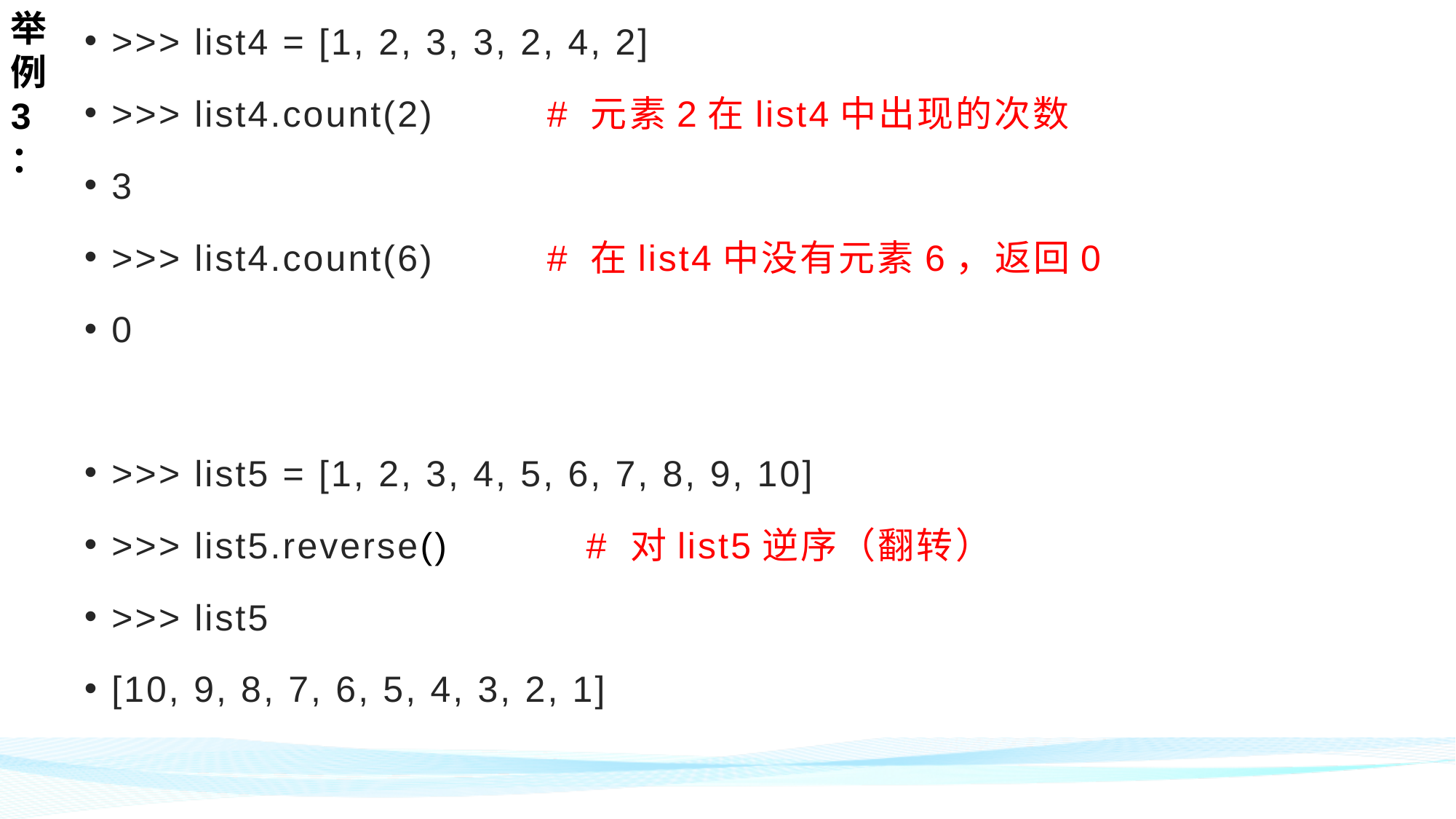

举例3：
>>> list4 = [1, 2, 3, 3, 2, 4, 2]
>>> list4.count(2)         # 元素2在list4中出现的次数
3
>>> list4.count(6)         # 在list4中没有元素6，返回0
0

>>> list5 = [1, 2, 3, 4, 5, 6, 7, 8, 9, 10]
>>> list5.reverse()           # 对list5逆序（翻转）
>>> list5
[10, 9, 8, 7, 6, 5, 4, 3, 2, 1]

28